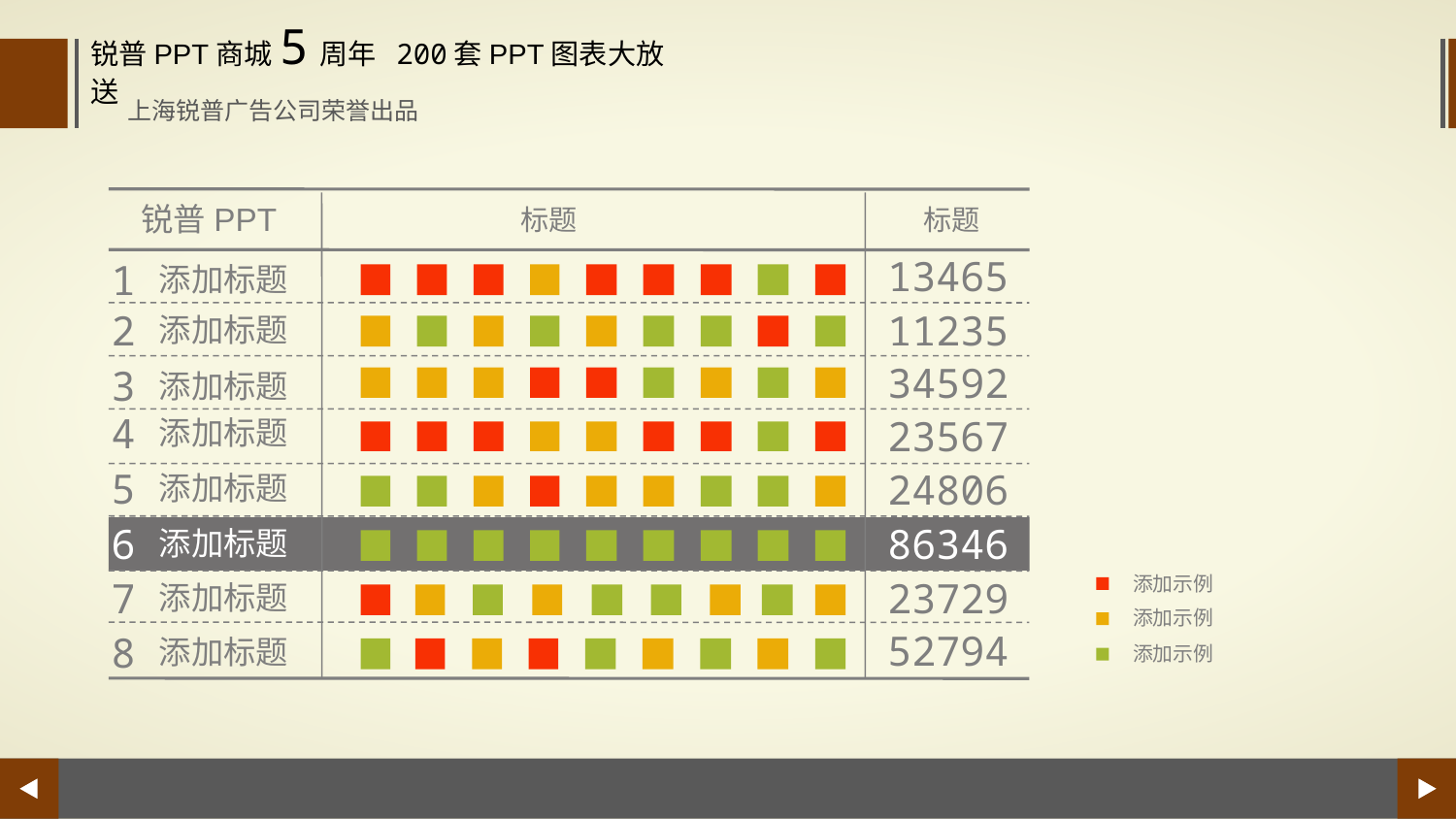

锐普PPT商城5周年  200套PPT图表大放送

上海锐普广告公司荣誉出品

锐普PPT

标题
标题
13465
1

添加标题

2
11235
添加标题

34592
3

添加标题

4
23567
添加标题

5
24806
添加标题

6
86346
添加标题

添加示例
7
23729
添加标题

添加示例

52794
8

添加标题
添加示例